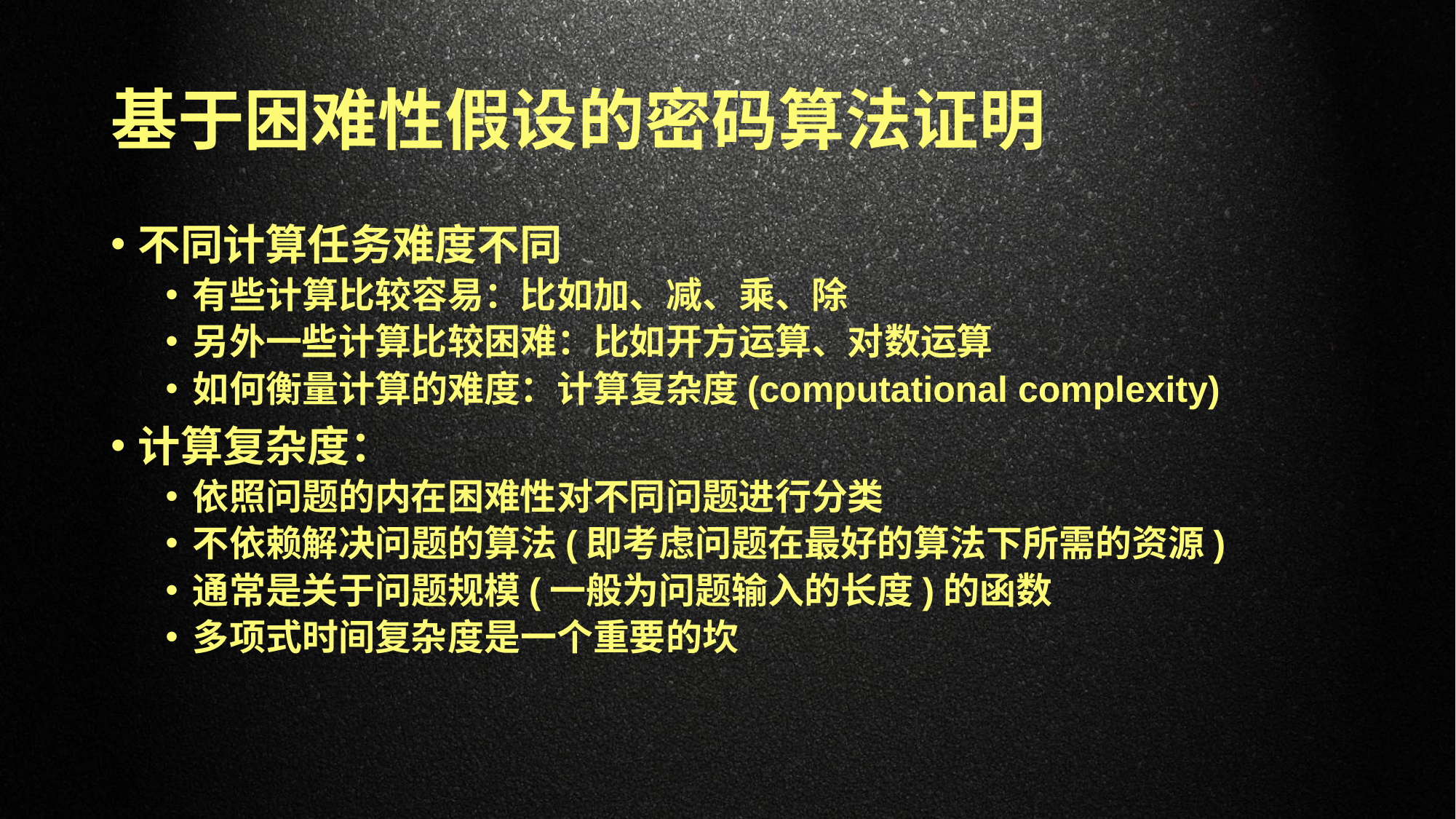

# 基于困难性假设的密码算法证明
不同计算任务难度不同
有些计算比较容易：比如加、减、乘、除
另外一些计算比较困难：比如开方运算、对数运算
如何衡量计算的难度：计算复杂度(computational complexity)
计算复杂度：
依照问题的内在困难性对不同问题进行分类
不依赖解决问题的算法(即考虑问题在最好的算法下所需的资源)
通常是关于问题规模(一般为问题输入的长度)的函数
多项式时间复杂度是一个重要的坎